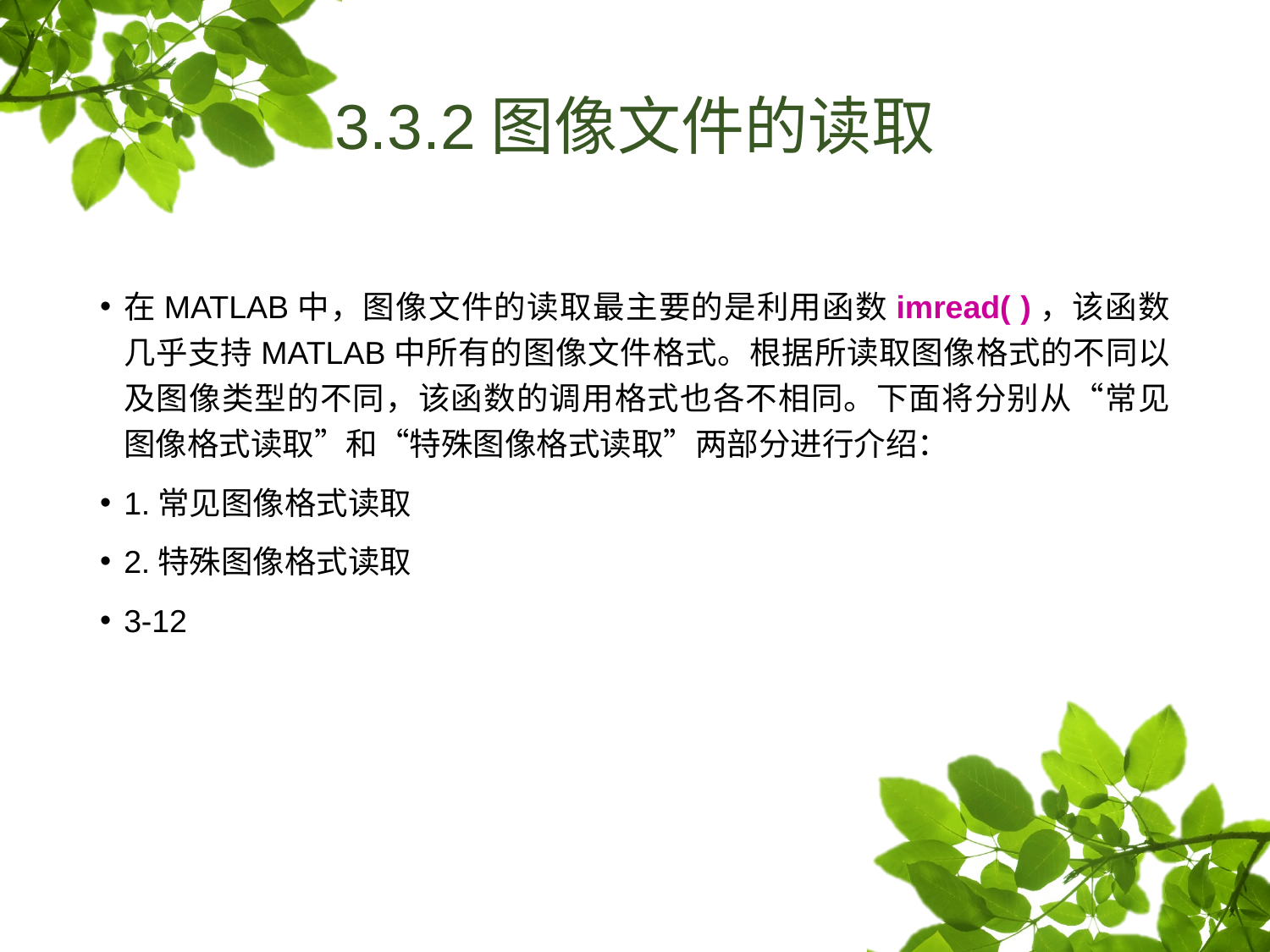

# 3.3.2图像文件的读取
在MATLAB中，图像文件的读取最主要的是利用函数imread( )，该函数几乎支持MATLAB中所有的图像文件格式。根据所读取图像格式的不同以及图像类型的不同，该函数的调用格式也各不相同。下面将分别从“常见图像格式读取”和“特殊图像格式读取”两部分进行介绍：
1.常见图像格式读取
2.特殊图像格式读取
3-12